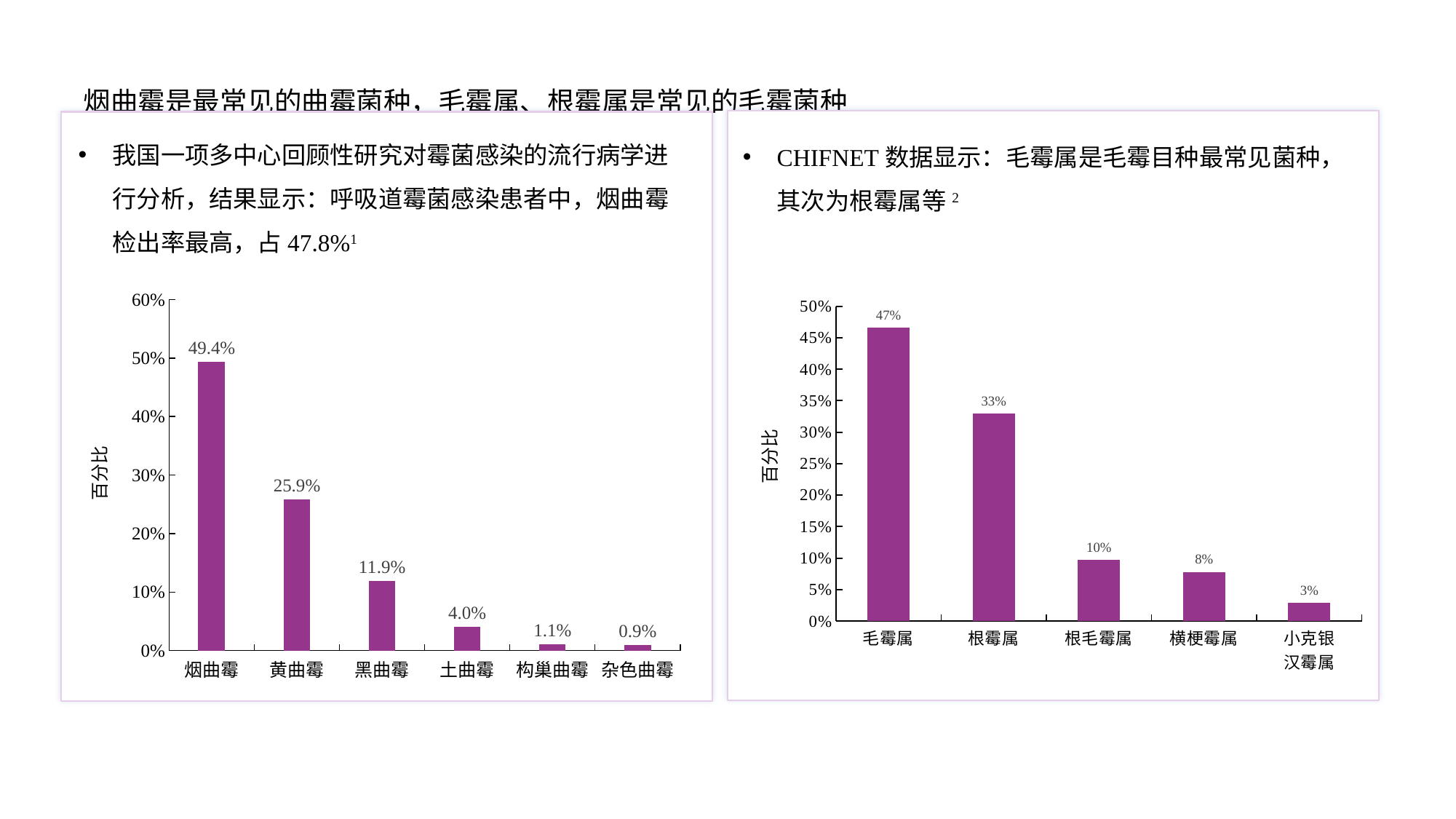

# 烟曲霉是最常见的曲霉菌种，毛霉属、根霉属是常见的毛霉菌种

我国一项多中心回顾性研究对霉菌感染的流行病学进行分析，结果显示：呼吸道霉菌感染患者中，烟曲霉检出率最高，占47.8%1
CHIFNET数据显示：毛霉属是毛霉目种最常见菌种，其次为根霉属等2

### Chart

| Category | 2016年 |
|---|---|
| 毛霉属 | 0.466 |
| 根霉属 | 0.33 |
| 根毛霉属 | 0.097 |
| 横梗霉属 | 0.078 |
| 小克银
汉霉属 | 0.029 |
百分比

### Chart

| Category | 系列 1 |
|---|---|
| 烟曲霉 | 0.494 |
| 黄曲霉 | 0.259 |
| 黑曲霉 | 0.119 |
| 土曲霉 | 0.04 |
| 构巢曲霉 | 0.011 |
| 杂色曲霉 | 0.009 |
百分比
张丽等. 协和医学杂志. 2023;14(3):559-565